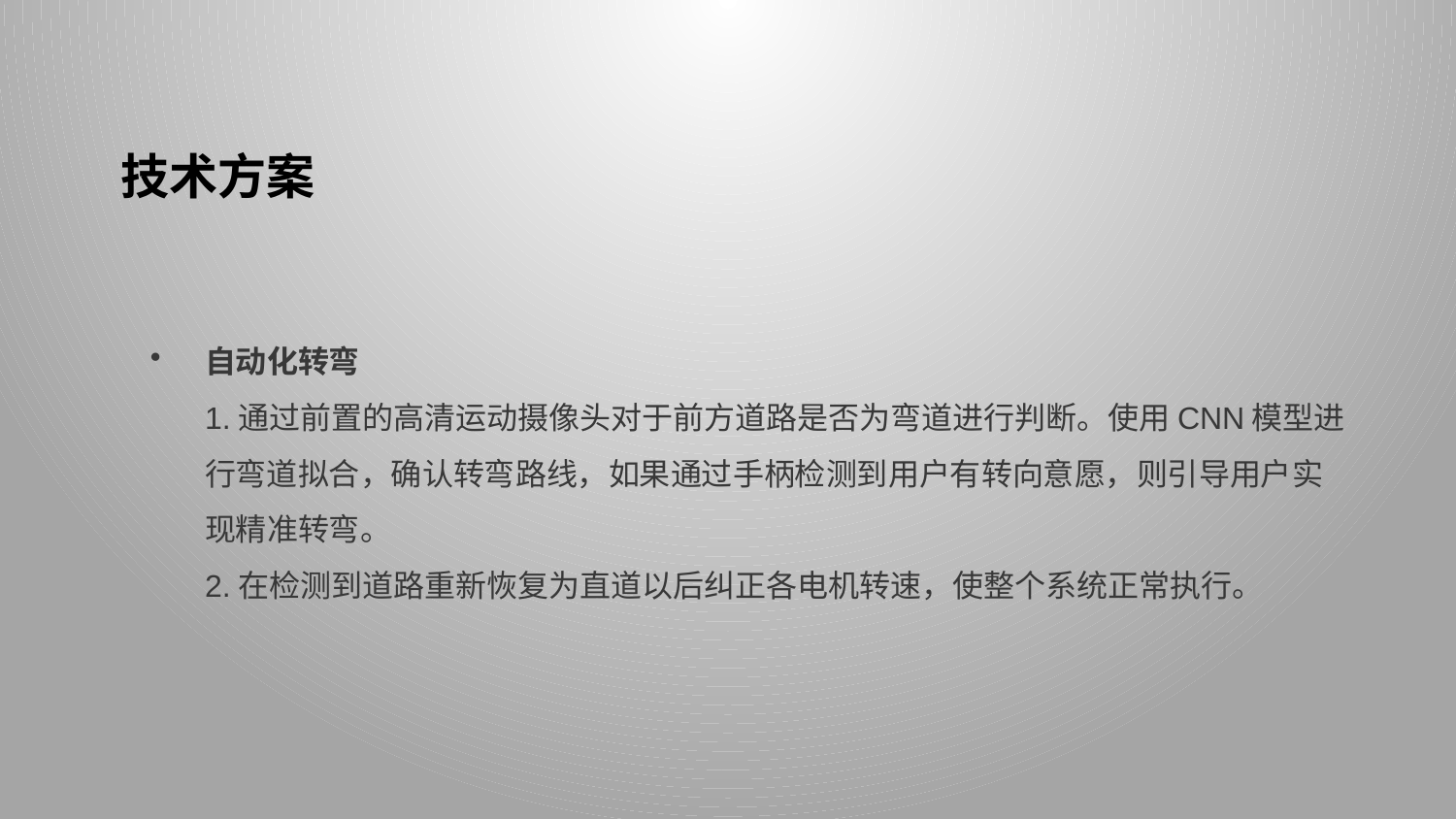

技术方案
自动化转弯
1.通过前置的高清运动摄像头对于前方道路是否为弯道进行判断。使用CNN模型进行弯道拟合，确认转弯路线，如果通过手柄检测到用户有转向意愿，则引导用户实现精准转弯。
2.在检测到道路重新恢复为直道以后纠正各电机转速，使整个系统正常执行。